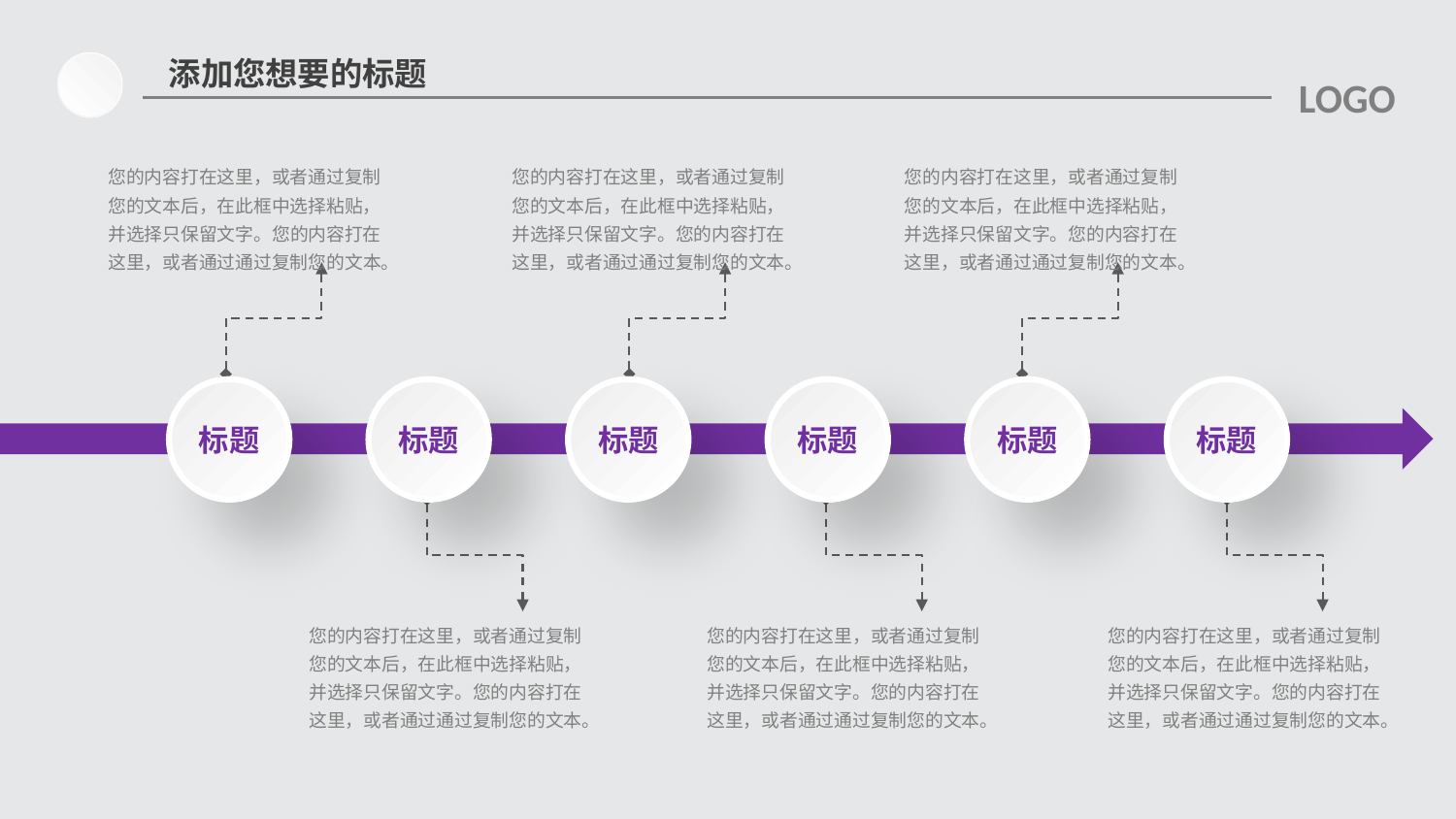

添加您想要的标题

LOGO
您的内容打在这里，或者通过复制您的文本后，在此框中选择粘贴，并选择只保留文字。您的内容打在这里，或者通过通过复制您的文本。
您的内容打在这里，或者通过复制您的文本后，在此框中选择粘贴，并选择只保留文字。您的内容打在这里，或者通过通过复制您的文本。
您的内容打在这里，或者通过复制您的文本后，在此框中选择粘贴，并选择只保留文字。您的内容打在这里，或者通过通过复制您的文本。
标题
标题
标题
标题
标题
标题

您的内容打在这里，或者通过复制您的文本后，在此框中选择粘贴，并选择只保留文字。您的内容打在这里，或者通过通过复制您的文本。
您的内容打在这里，或者通过复制您的文本后，在此框中选择粘贴，并选择只保留文字。您的内容打在这里，或者通过通过复制您的文本。
您的内容打在这里，或者通过复制您的文本后，在此框中选择粘贴，并选择只保留文字。您的内容打在这里，或者通过通过复制您的文本。